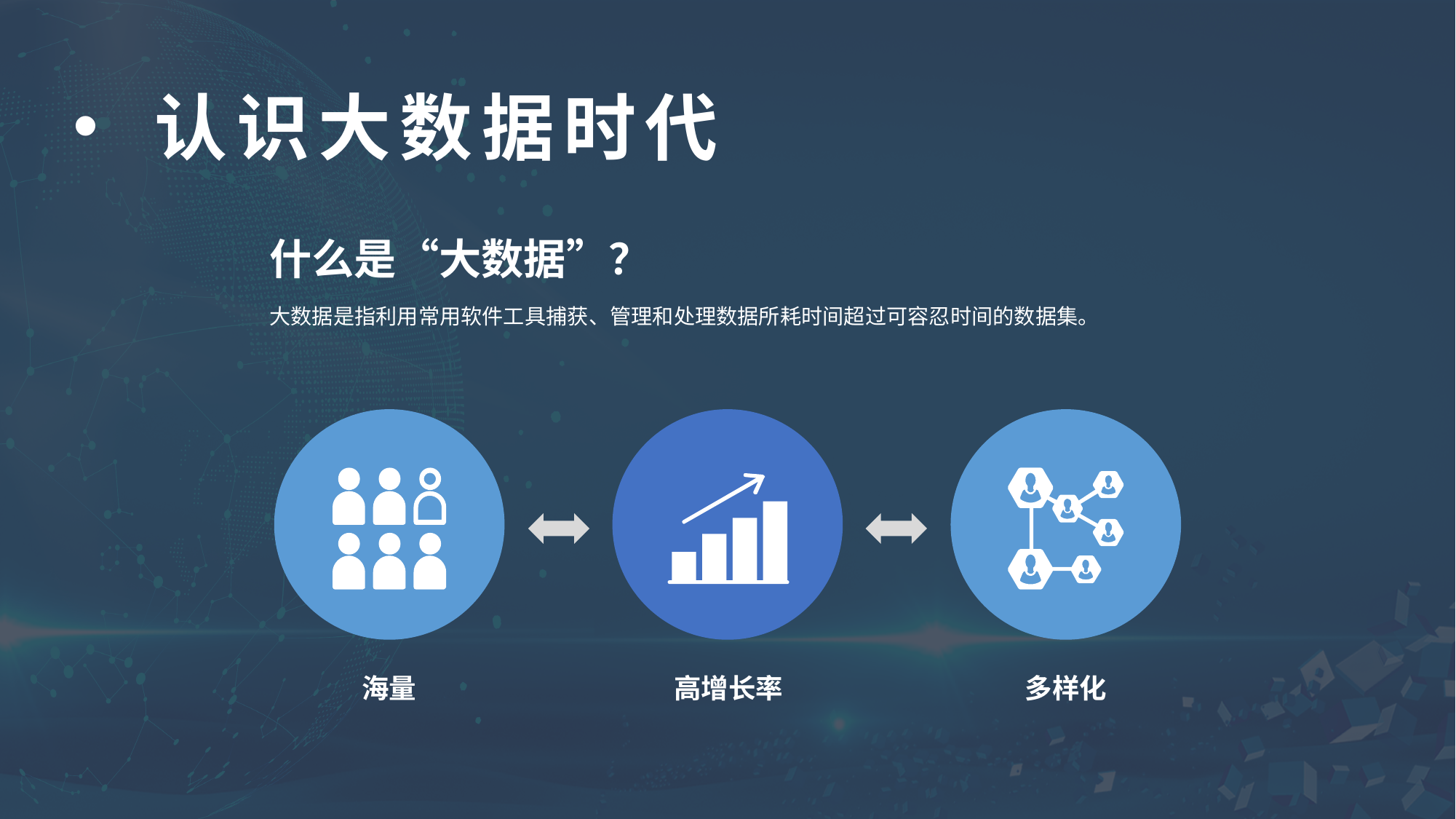

认识大数据时代
什么是“大数据”？
大数据是指利用常用软件工具捕获、管理和处理数据所耗时间超过可容忍时间的数据集。

海量
高增长率
多样化